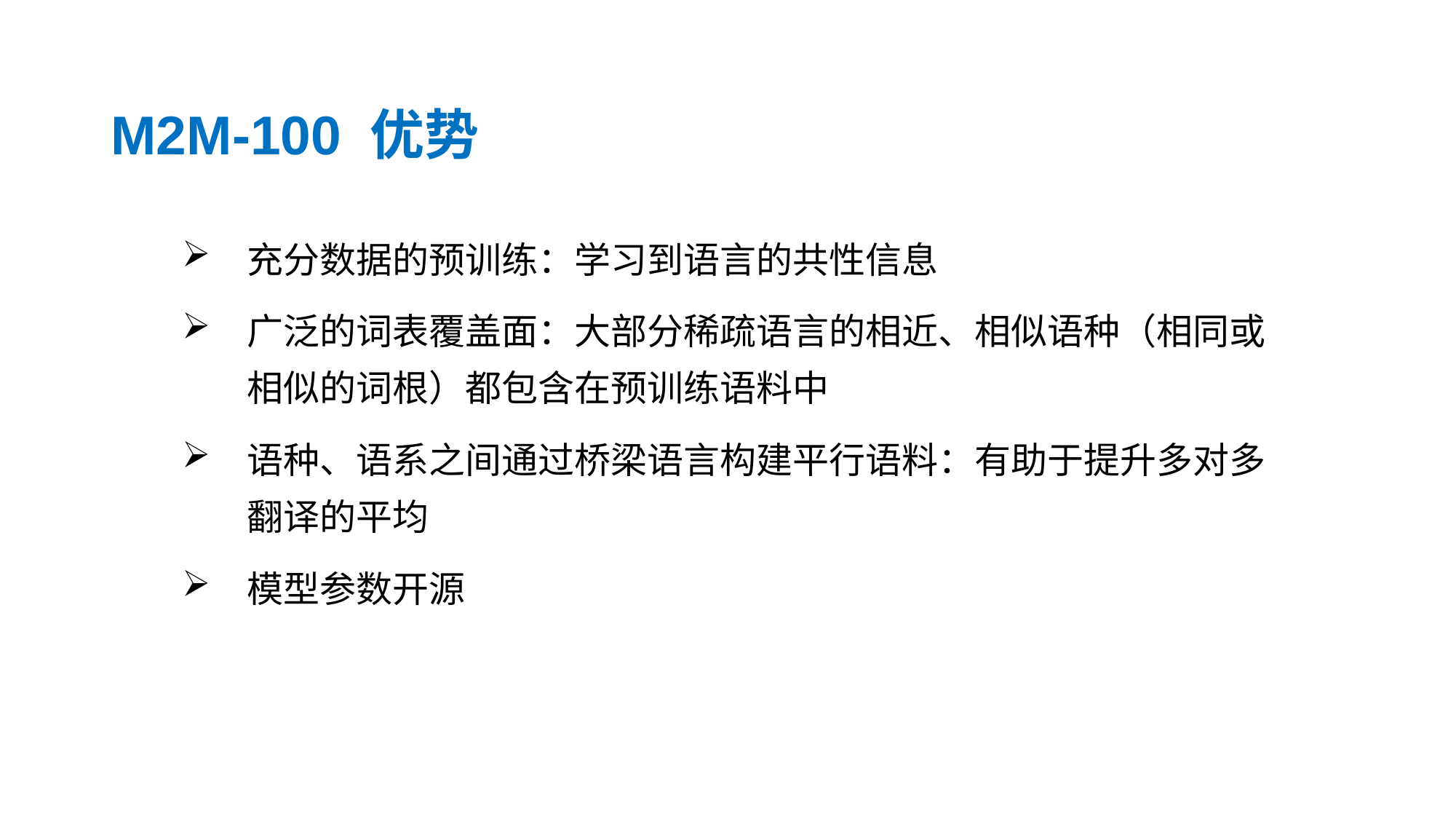

# M2M-100 优势
充分数据的预训练：学习到语言的共性信息
广泛的词表覆盖面：大部分稀疏语言的相近、相似语种（相同或相似的词根）都包含在预训练语料中
语种、语系之间通过桥梁语言构建平行语料：有助于提升多对多翻译的平均
模型参数开源